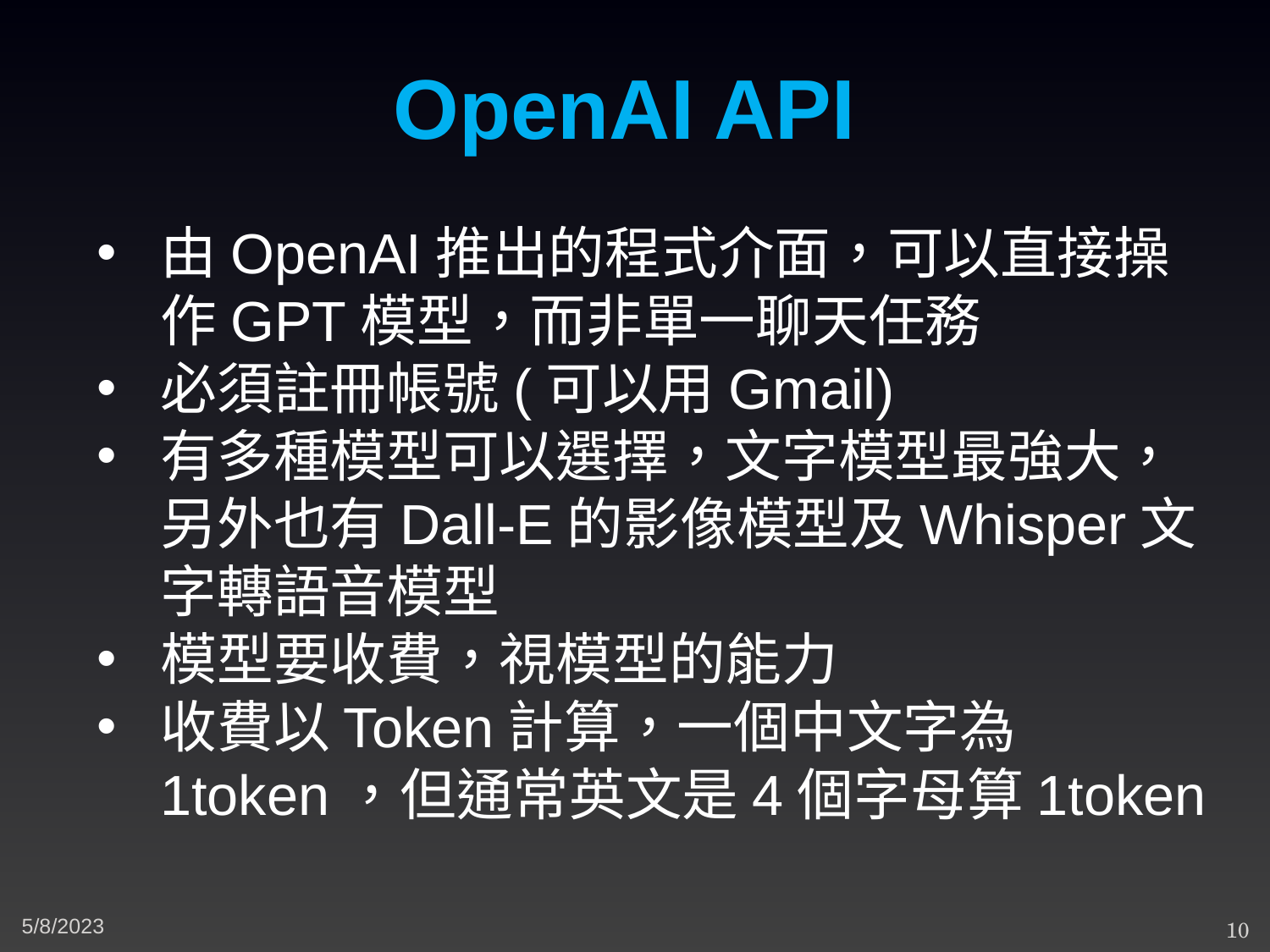

OpenAI API
由OpenAI推出的程式介面，可以直接操作GPT模型，而非單一聊天任務
必須註冊帳號(可以用Gmail)
有多種模型可以選擇，文字模型最強大，另外也有Dall-E的影像模型及Whisper文字轉語音模型
模型要收費，視模型的能力
收費以Token計算，一個中文字為1token，但通常英文是4個字母算1token
5/8/2023
10